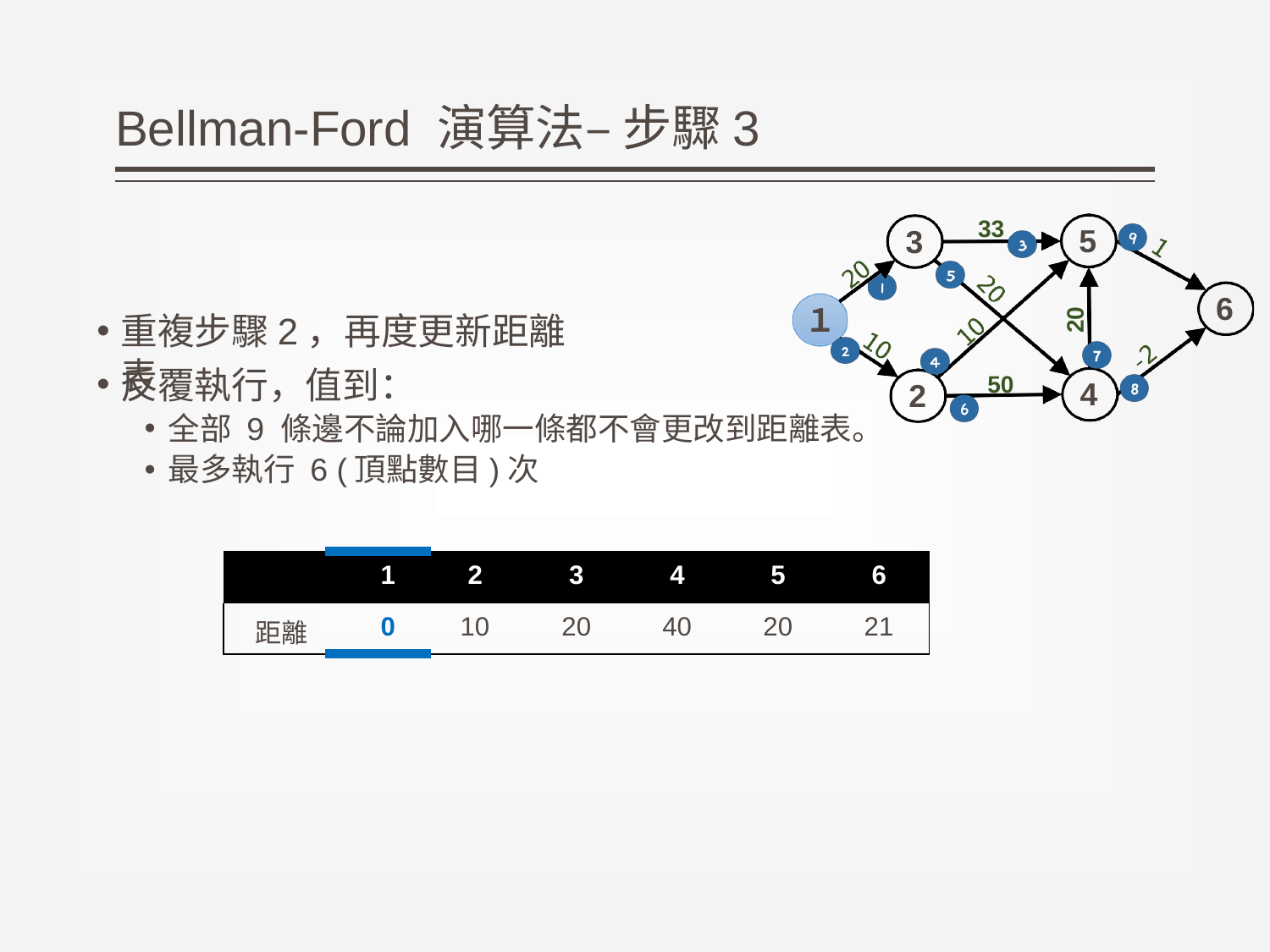

# Bellman-Ford 演算法– 步驟3
33

5
3

6

１
20
重複步驟2，再度更新距離表

反覆執行，值到：
全部 9 條邊不論加入哪一條都不會更改到距離表。
最多執行 6 (頂點數目)次
50

4
2

|  | 1 | 2 | 3 | 4 | 5 | 6 |
| --- | --- | --- | --- | --- | --- | --- |
| 距離 | 0 | 10 | 20 | 40 | 20 | 21 |